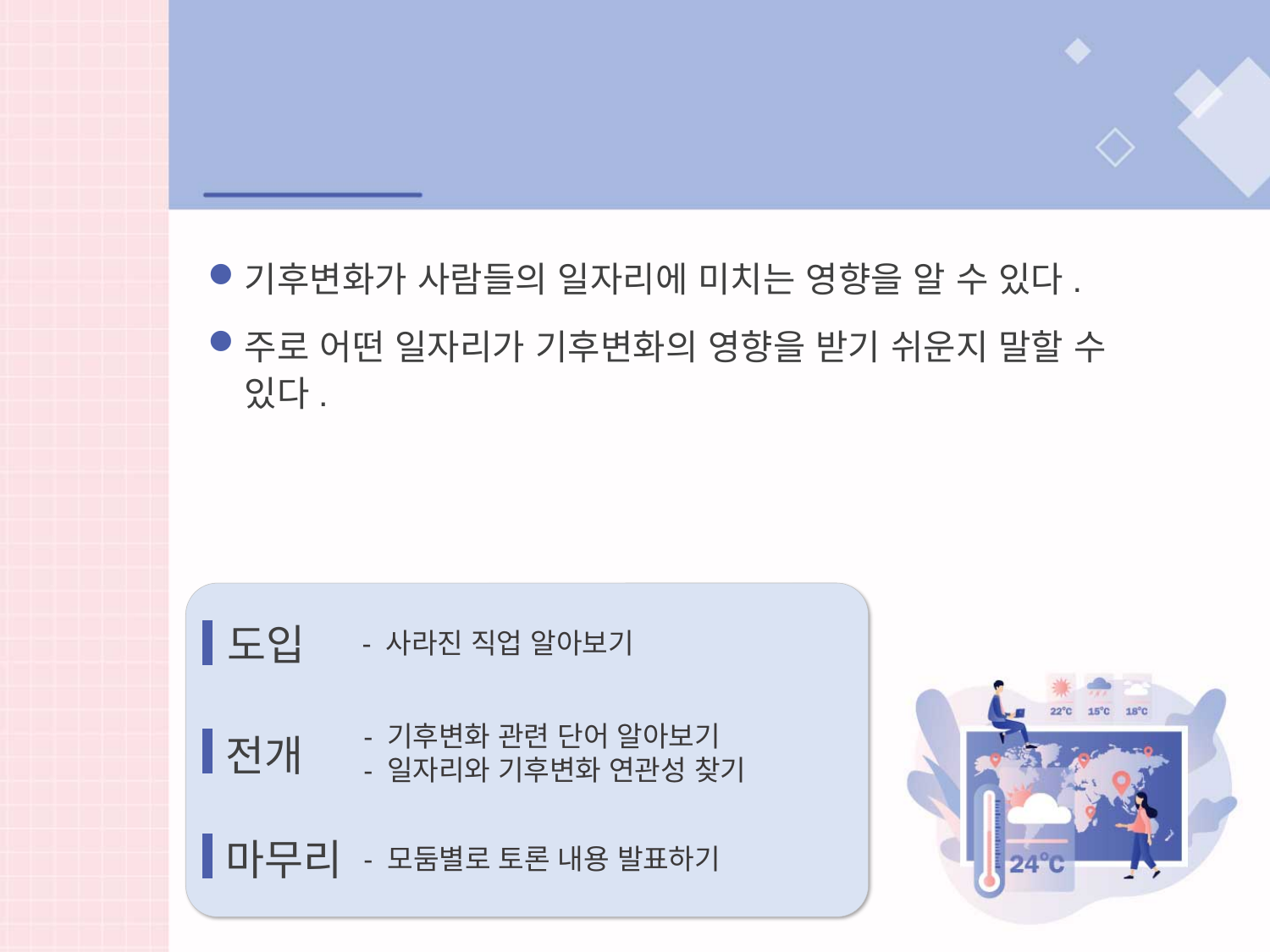

학습목표
기후변화가 사람들의 일자리에 미치는 영향을 알 수 있다.
주로 어떤 일자리가 기후변화의 영향을 받기 쉬운지 말할 수 있다.

도입
- 사라진 직업 알아보기
- 기후변화 관련 단어 알아보기
- 일자리와 기후변화 연관성 찾기
전개
마무리
- 모둠별로 토론 내용 발표하기